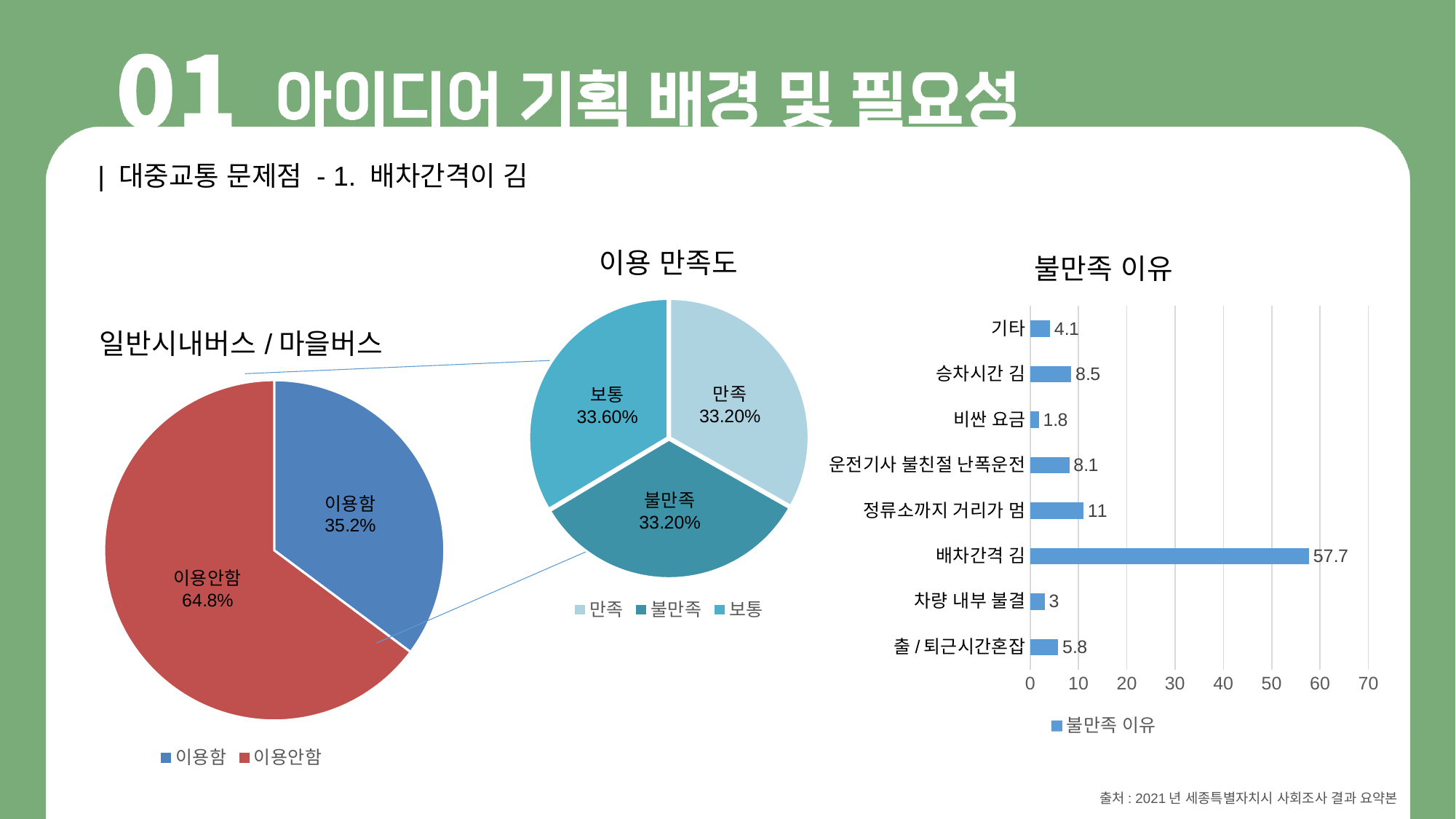

| 대중교통 문제점 - 1. 배차간격이 김

### Chart: 이용 만족도

| Category | 이용 만족도 |
|---|---|
| 만족 | 0.332 |
| 불만족 | 0.332 |
| 보통 | 0.336 |

### Chart: 불만족 이유

| Category | 불만족 이유 |
|---|---|
| 출/퇴근시간혼잡 | 5.8 |
| 차량 내부 불결 | 3.0 |
| 배차간격 김 | 57.7 |
| 정류소까지 거리가 멈 | 11.0 |
| 운전기사 불친절 난폭운전 | 8.1 |
| 비싼 요금 | 1.8 |
| 승차시간 김 | 8.5 |
| 기타 | 4.1 |

### Chart: 일반시내버스/마을버스

| Category | 21년 세종시민 통근 비율 |
|---|---|
| 이용함 | 0.352 |
| 이용안함 | 0.648 |
출처: 2021년 세종특별자치시 사회조사 결과 요약본